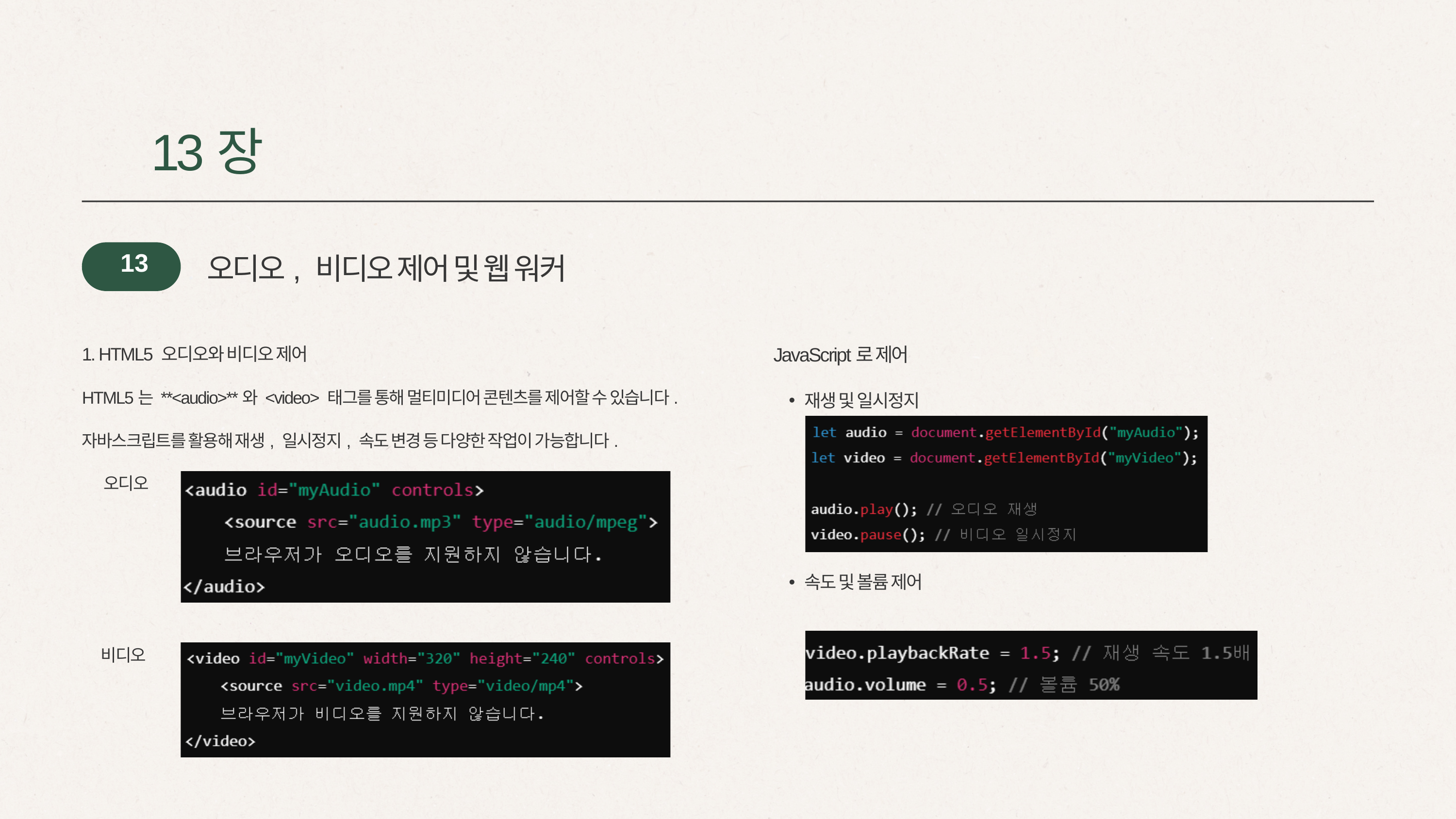

13장

 13
오디오, 비디오 제어 및 웹 워커
JavaScript로 제어
재생 및 일시정지

속도 및 볼륨 제어

1. HTML5 오디오와 비디오 제어
HTML5는 **<audio>**와 <video> 태그를 통해 멀티미디어 콘텐츠를 제어할 수 있습니다.
자바스크립트를 활용해 재생, 일시정지, 속도 변경 등 다양한 작업이 가능합니다.
      오디오

     비디오